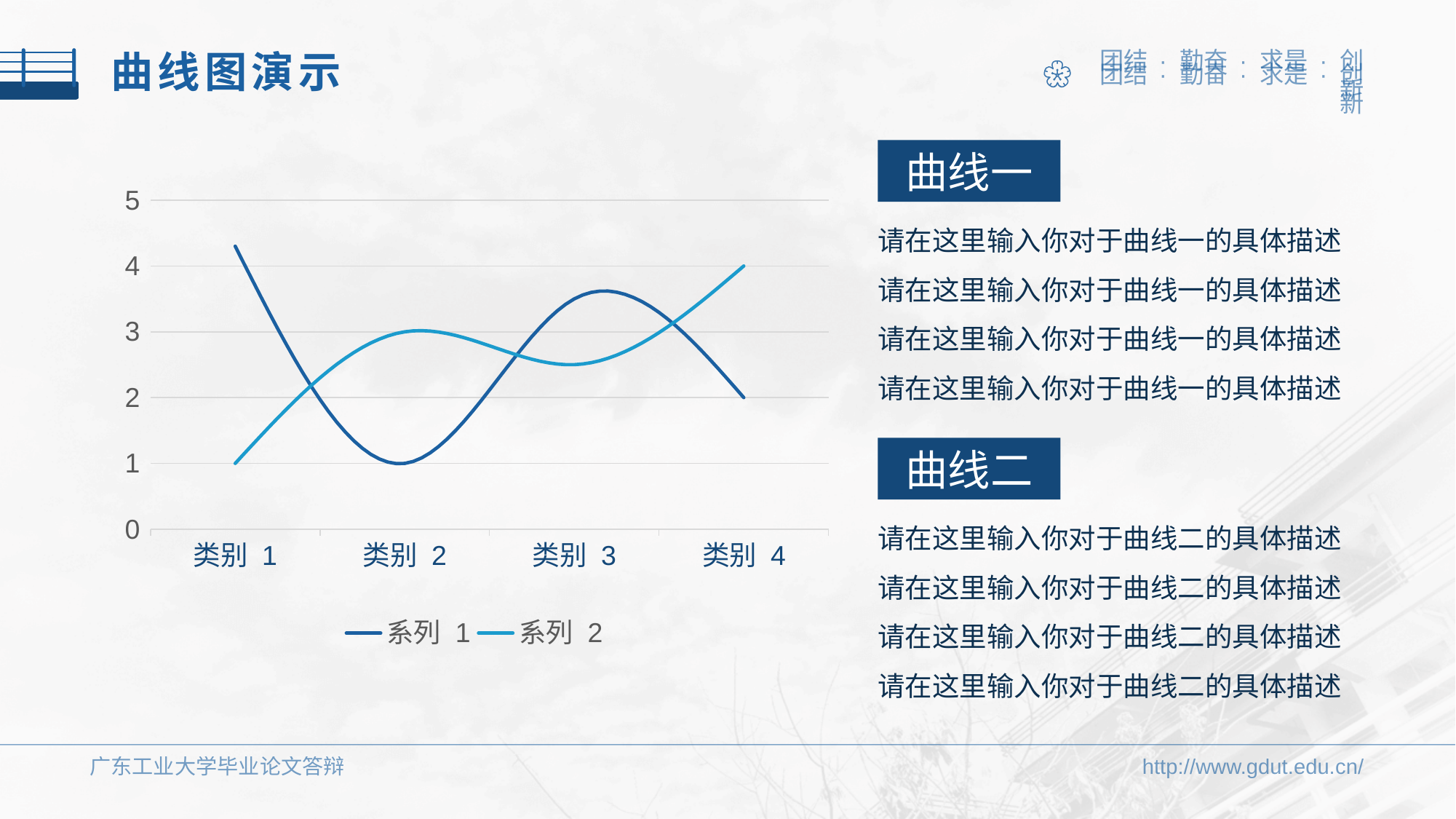

曲线图演示
曲线一

### Chart

| Category | 系列 1 | 系列 2 |
|---|---|---|
| 类别 1 | 4.3 | 1.0 |
| 类别 2 | 1.0 | 3.0 |
| 类别 3 | 3.5 | 2.5 |
| 类别 4 | 2.0 | 4.0 |
请在这里输入你对于曲线一的具体描述请在这里输入你对于曲线一的具体描述请在这里输入你对于曲线一的具体描述请在这里输入你对于曲线一的具体描述
曲线二
请在这里输入你对于曲线二的具体描述请在这里输入你对于曲线二的具体描述请在这里输入你对于曲线二的具体描述请在这里输入你对于曲线二的具体描述